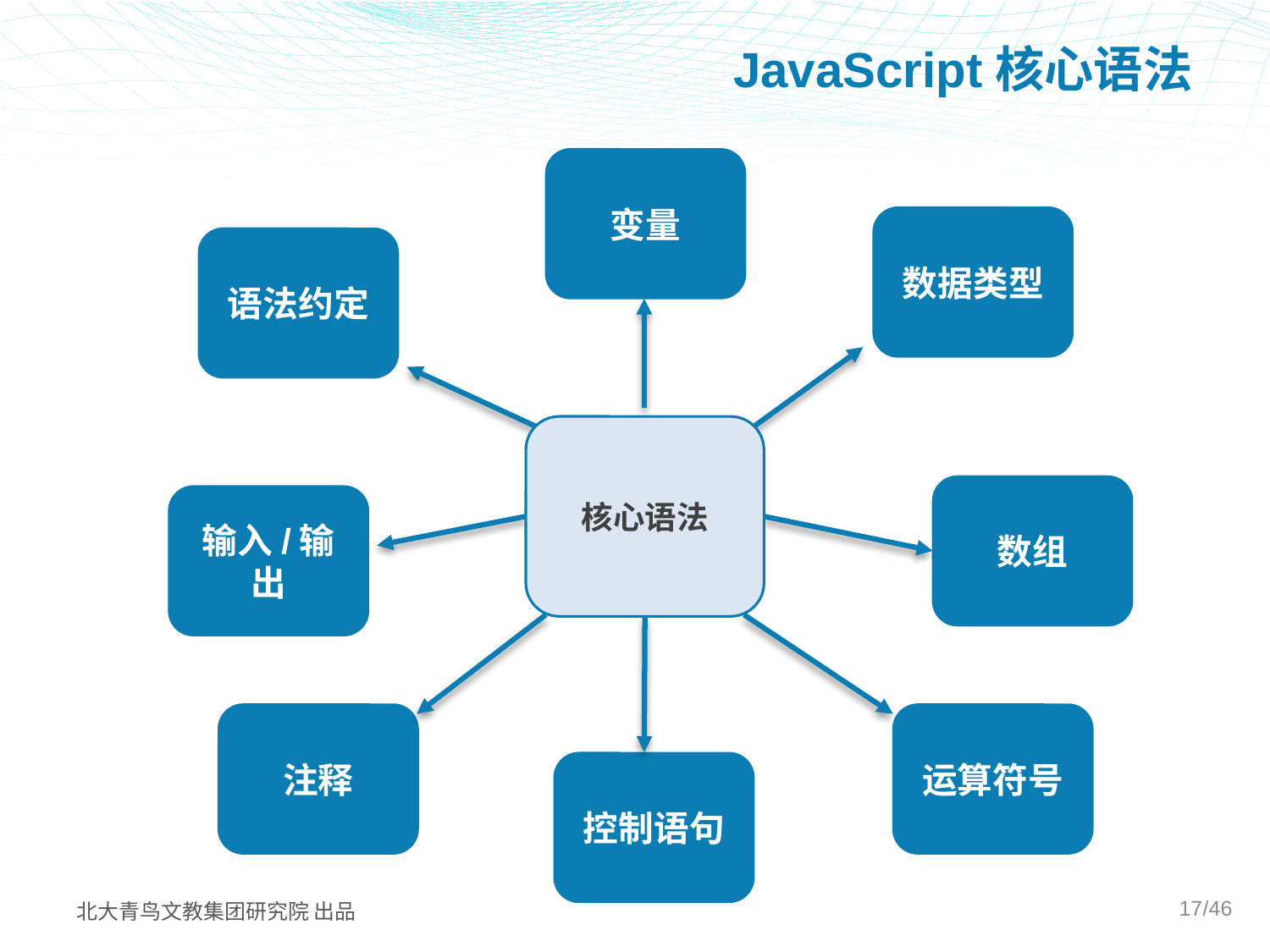

# JavaScript核心语法
变量

数据类型
语法约定
核心语法
数组
输入/输出
注释
运算符号

控制语句

17/46